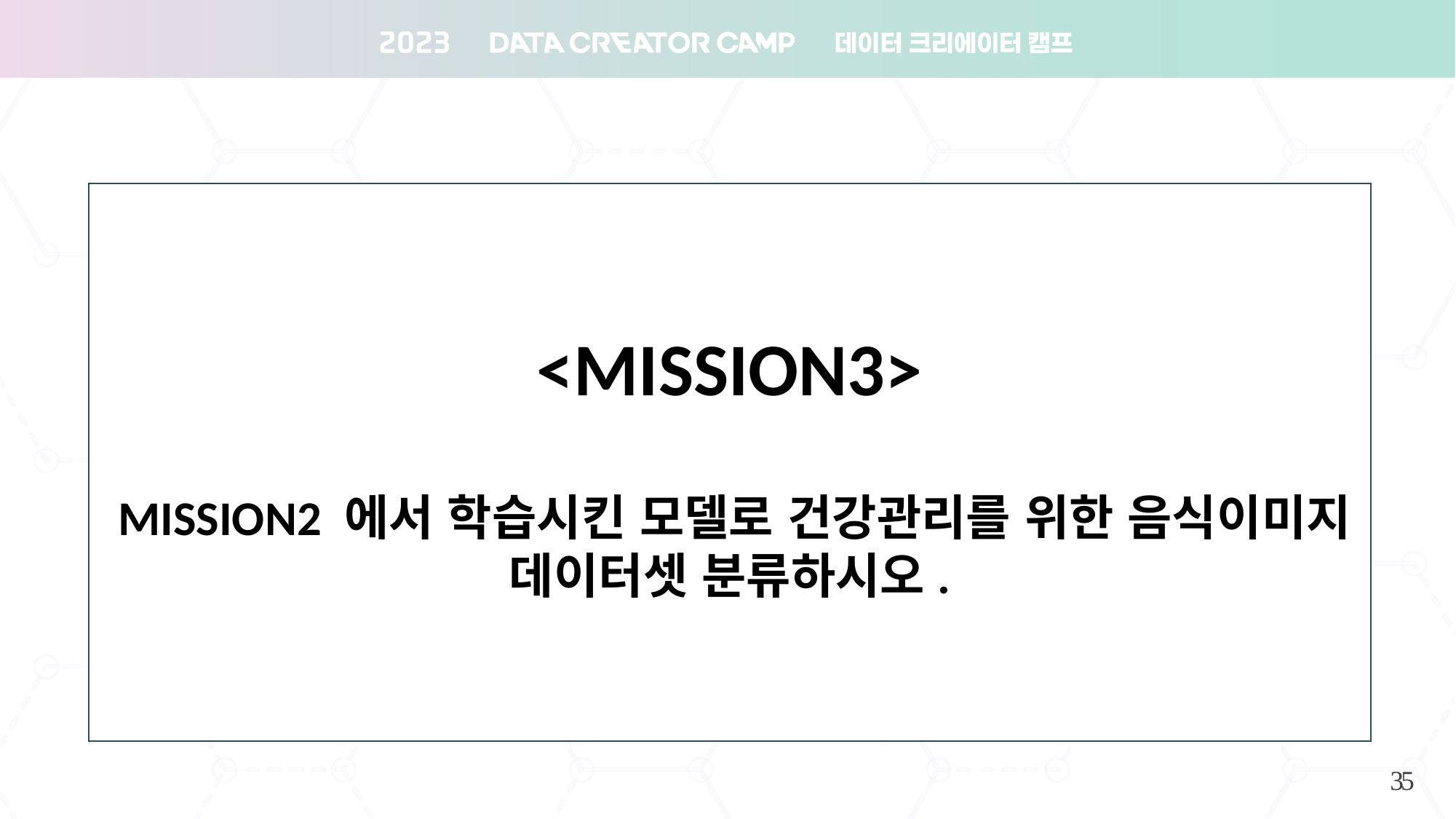

<MISSION3>

 MISSION2 에서 학습시킨 모델로 건강관리를 위한 음식이미지 데이터셋 분류하시오.
35